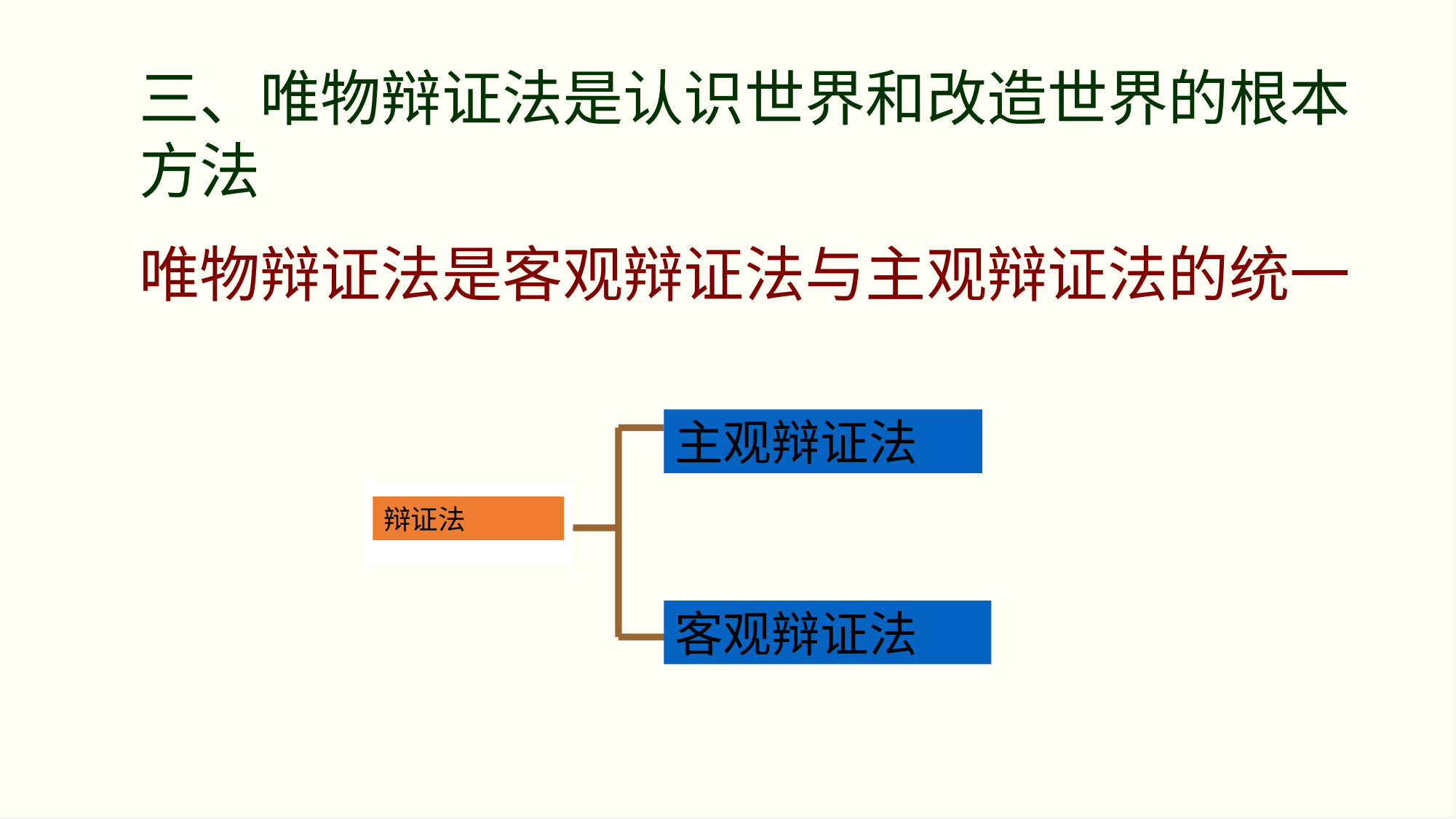

三、唯物辩证法是认识世界和改造世界的根本方法
唯物辩证法是客观辩证法与主观辩证法的统一

主观辩证法

辩证法

客观辩证法